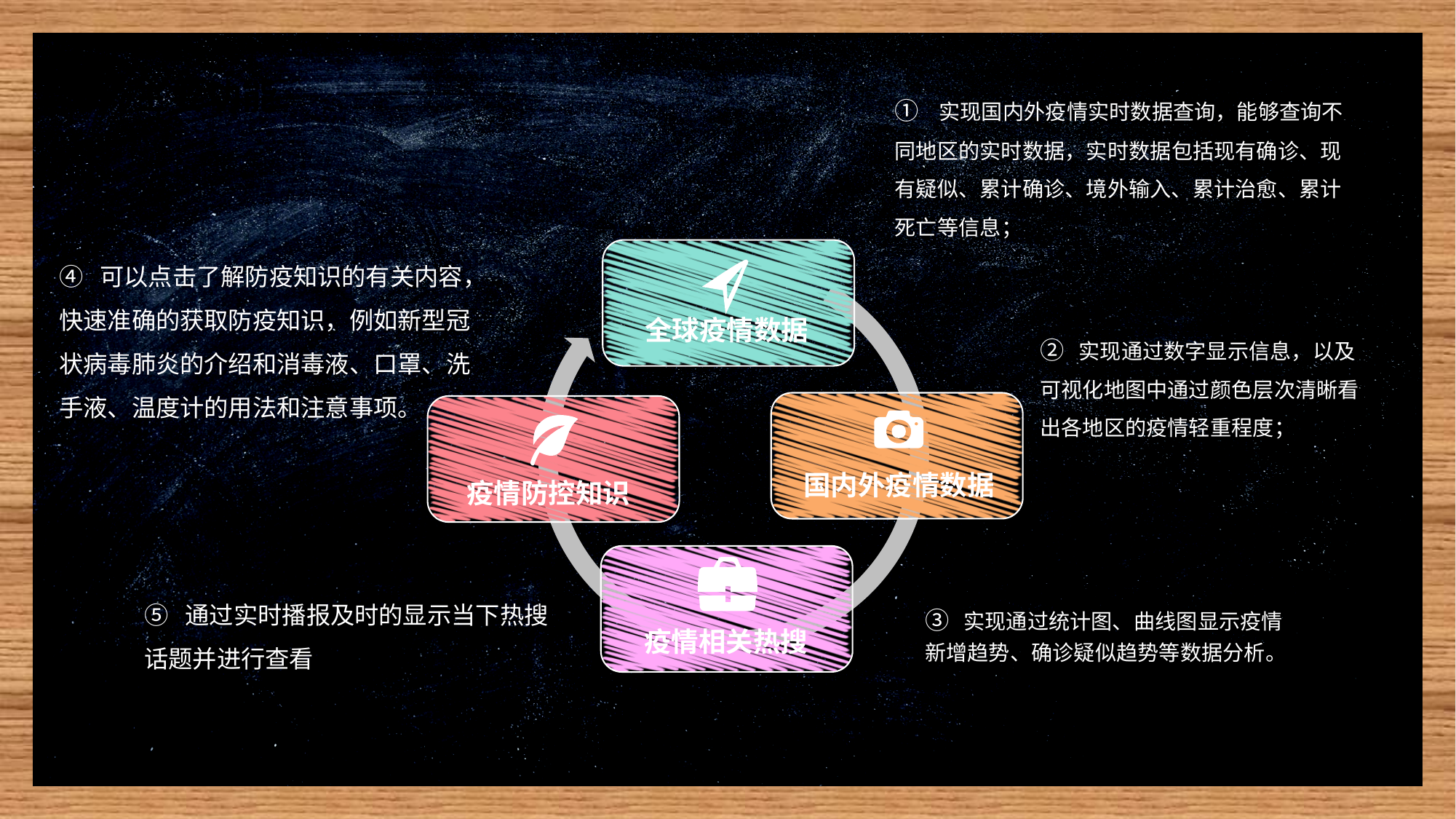

主要功能
①   实现国内外疫情实时数据查询，能够查询不同地区的实时数据，实时数据包括现有确诊、现有疑似、累计确诊、境外输入、累计治愈、累计死亡等信息；

全球疫情数据
④  可以点击了解防疫知识的有关内容，快速准确的获取防疫知识，例如新型冠状病毒肺炎的介绍和消毒液、口罩、洗手液、温度计的用法和注意事项。

②  实现通过数字显示信息，以及可视化地图中通过颜色层次清晰看出各地区的疫情轻重程度；

国内外疫情数据
疫情防控知识

⑤  通过实时播报及时的显示当下热搜话题并进行查看

③  实现通过统计图、曲线图显示疫情新增趋势、确诊疑似趋势等数据分析。
疫情相关热搜